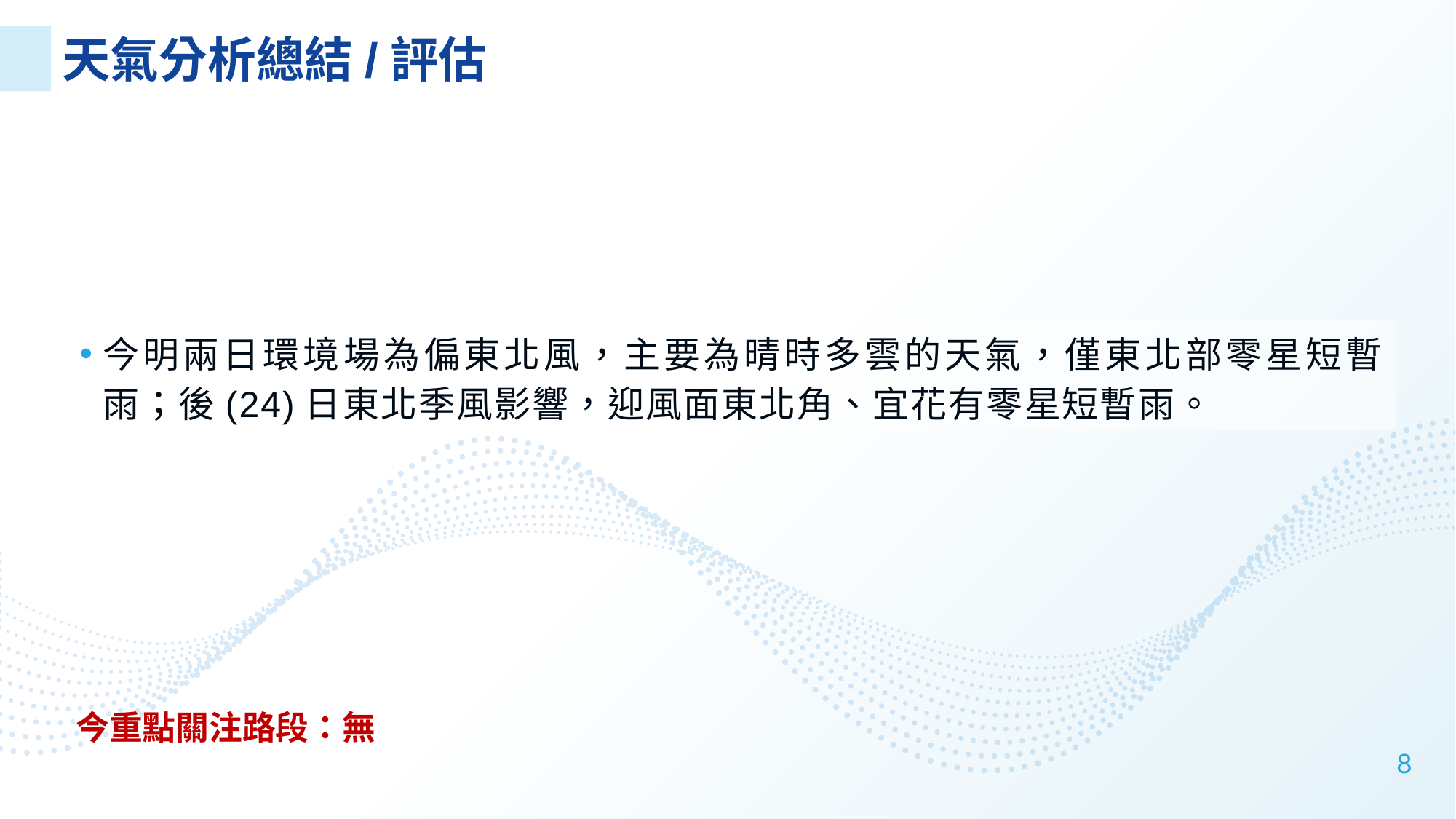

今明兩日環境場為偏東北風，主要為晴時多雲的天氣，僅東北部零星短暫雨；後(24)日東北季風影響，迎風面東北角、宜花有零星短暫雨。
今重點關注路段：無

8